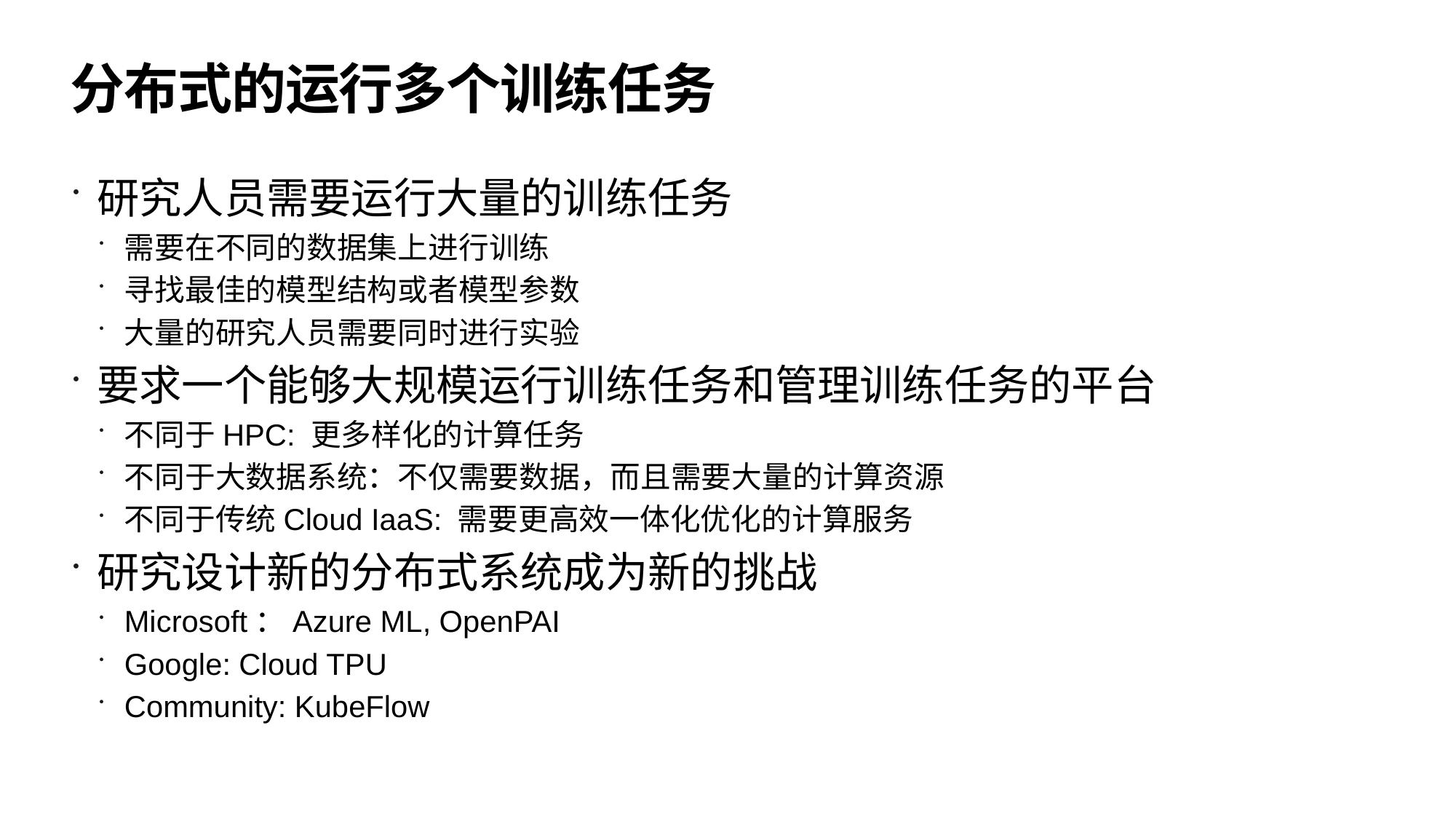

55
# 分布式的运行多个训练任务
研究人员需要运行大量的训练任务
需要在不同的数据集上进行训练
寻找最佳的模型结构或者模型参数
大量的研究人员需要同时进行实验
要求一个能够大规模运行训练任务和管理训练任务的平台
不同于HPC: 更多样化的计算任务
不同于大数据系统：不仅需要数据，而且需要大量的计算资源
不同于传统Cloud IaaS: 需要更高效一体化优化的计算服务
研究设计新的分布式系统成为新的挑战
Microsoft：Azure ML, OpenPAI
Google: Cloud TPU
Community: KubeFlow